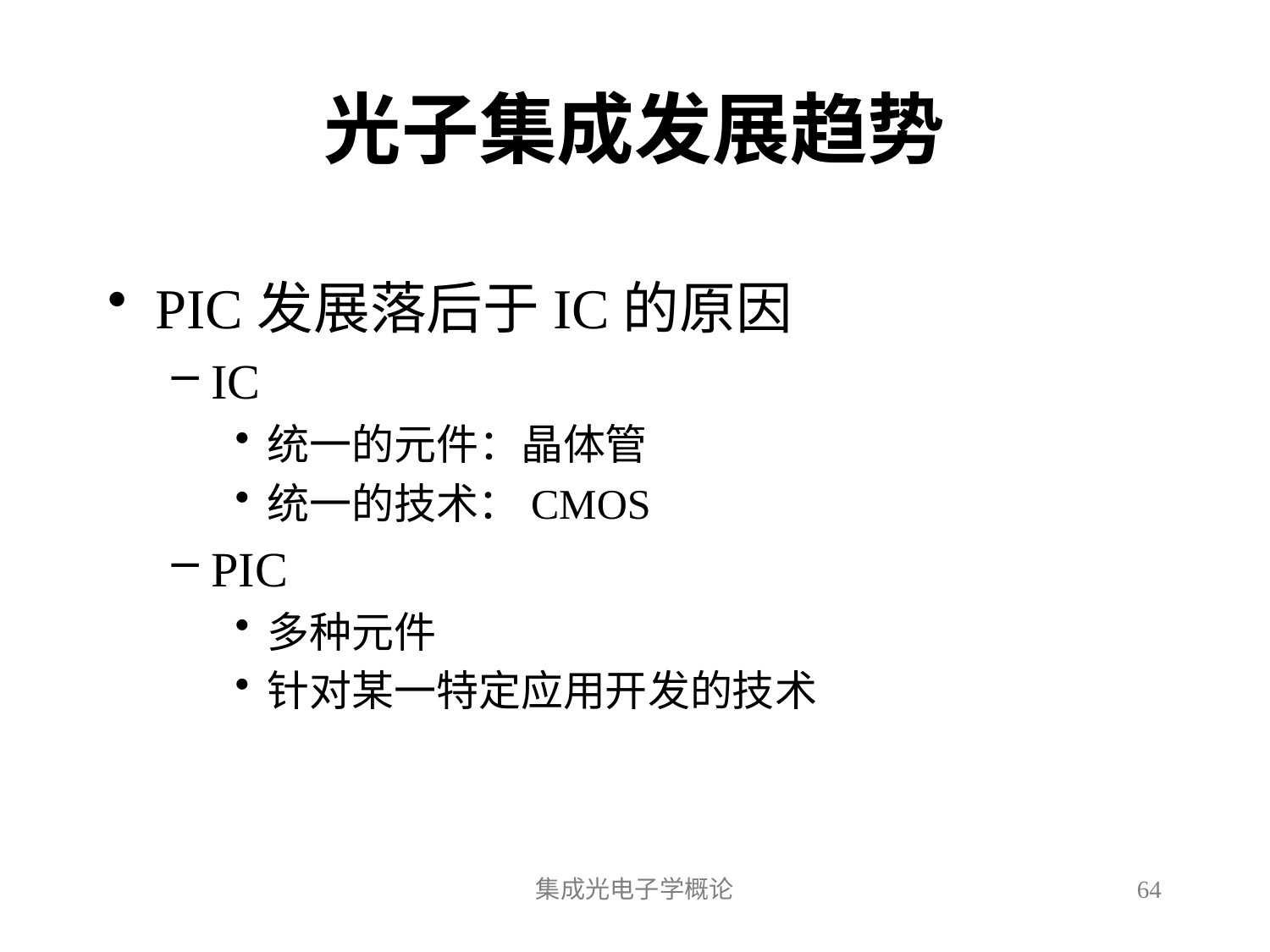

# 光子集成发展趋势
PIC发展落后于IC的原因
IC
统一的元件：晶体管
统一的技术：CMOS
PIC
多种元件
针对某一特定应用开发的技术
集成光电子学概论
64